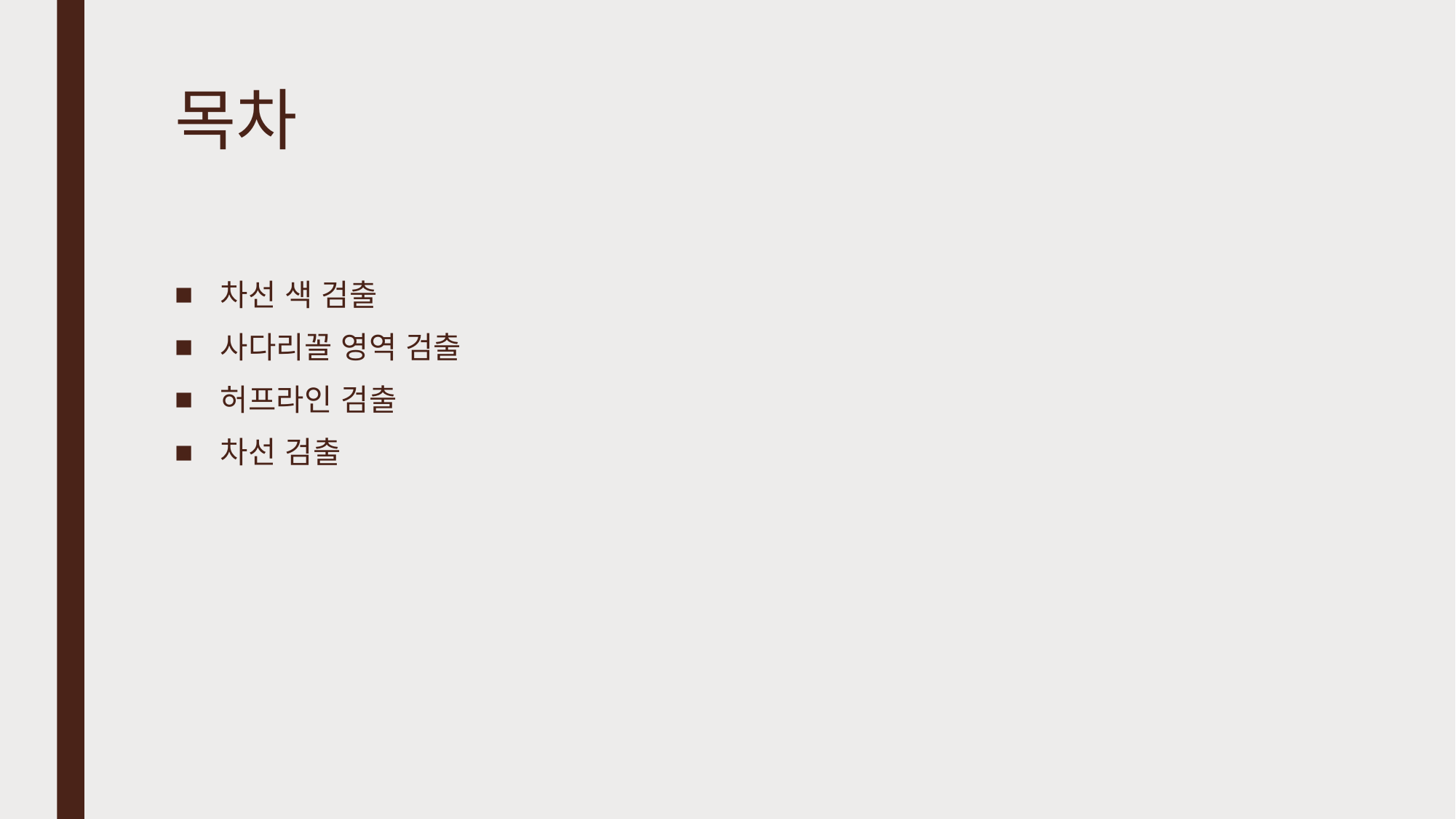

# 목차
차선 색 검출
사다리꼴 영역 검출
허프라인 검출
차선 검출